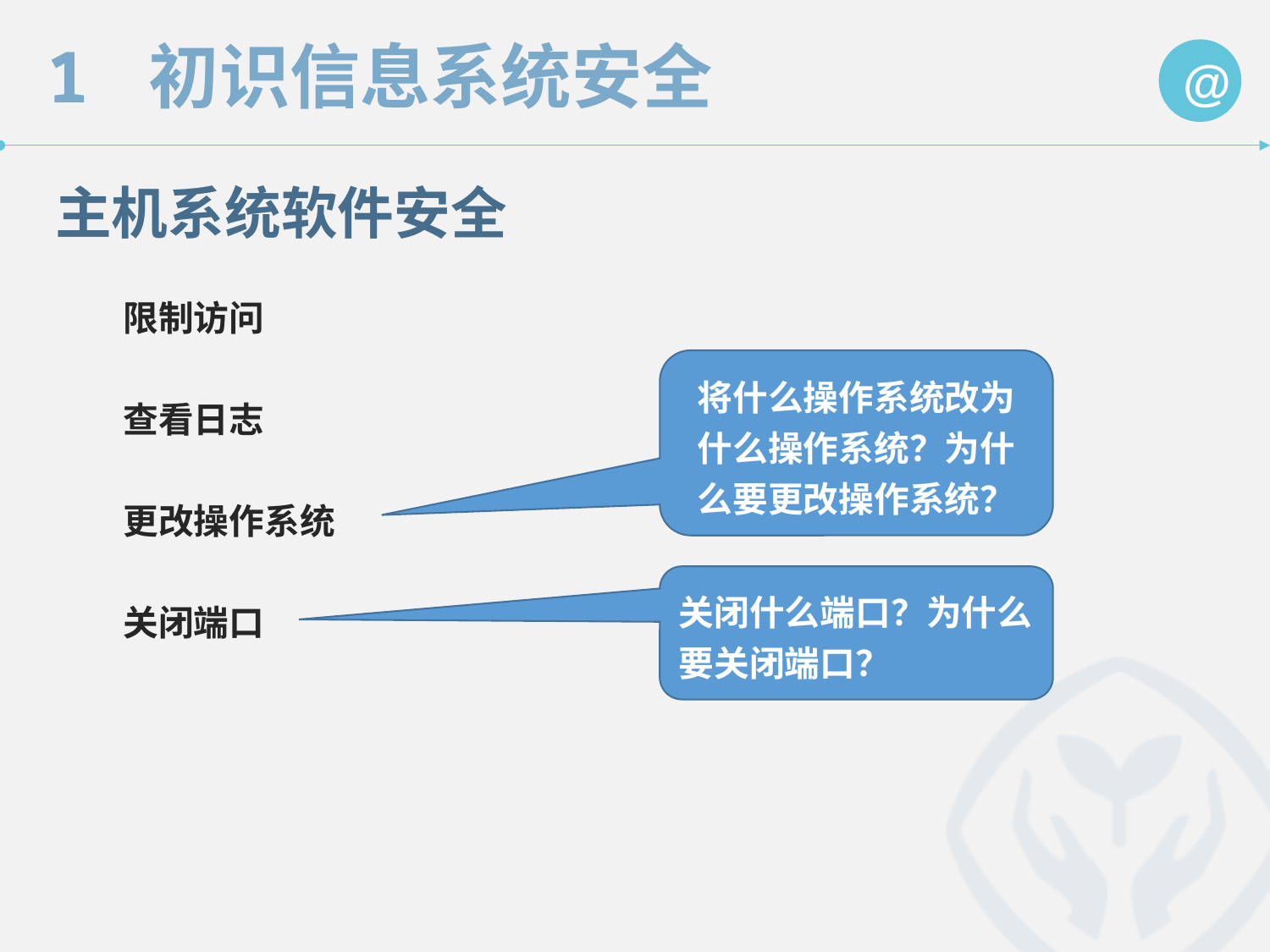

主机系统软件安全
　　限制访问

　　查看日志

　　更改操作系统

　　关闭端口
将什么操作系统改为什么操作系统？为什么要更改操作系统？
关闭什么端口？为什么要关闭端口？